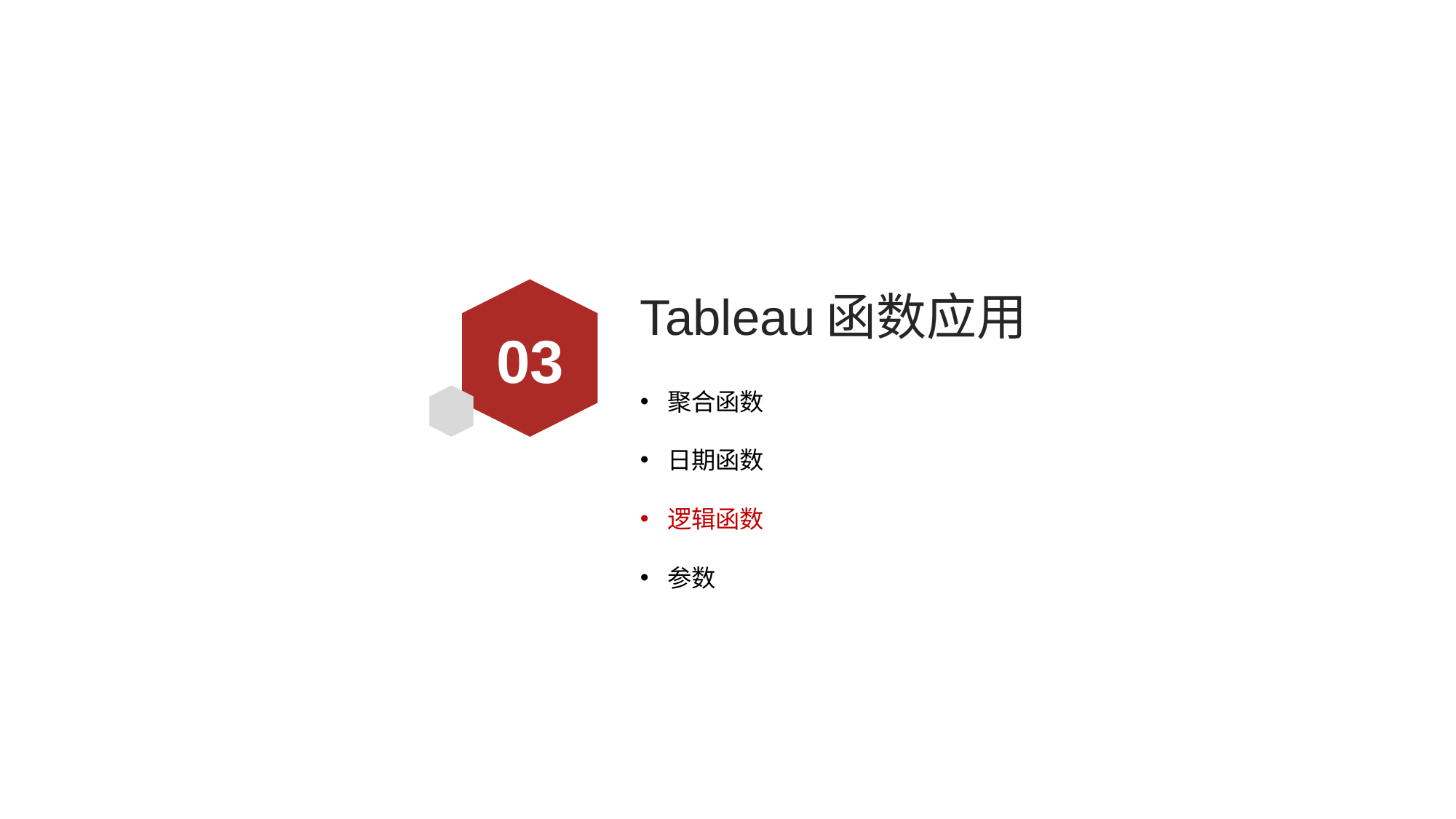

# Tableau函数应用
03
聚合函数
日期函数
逻辑函数
参数